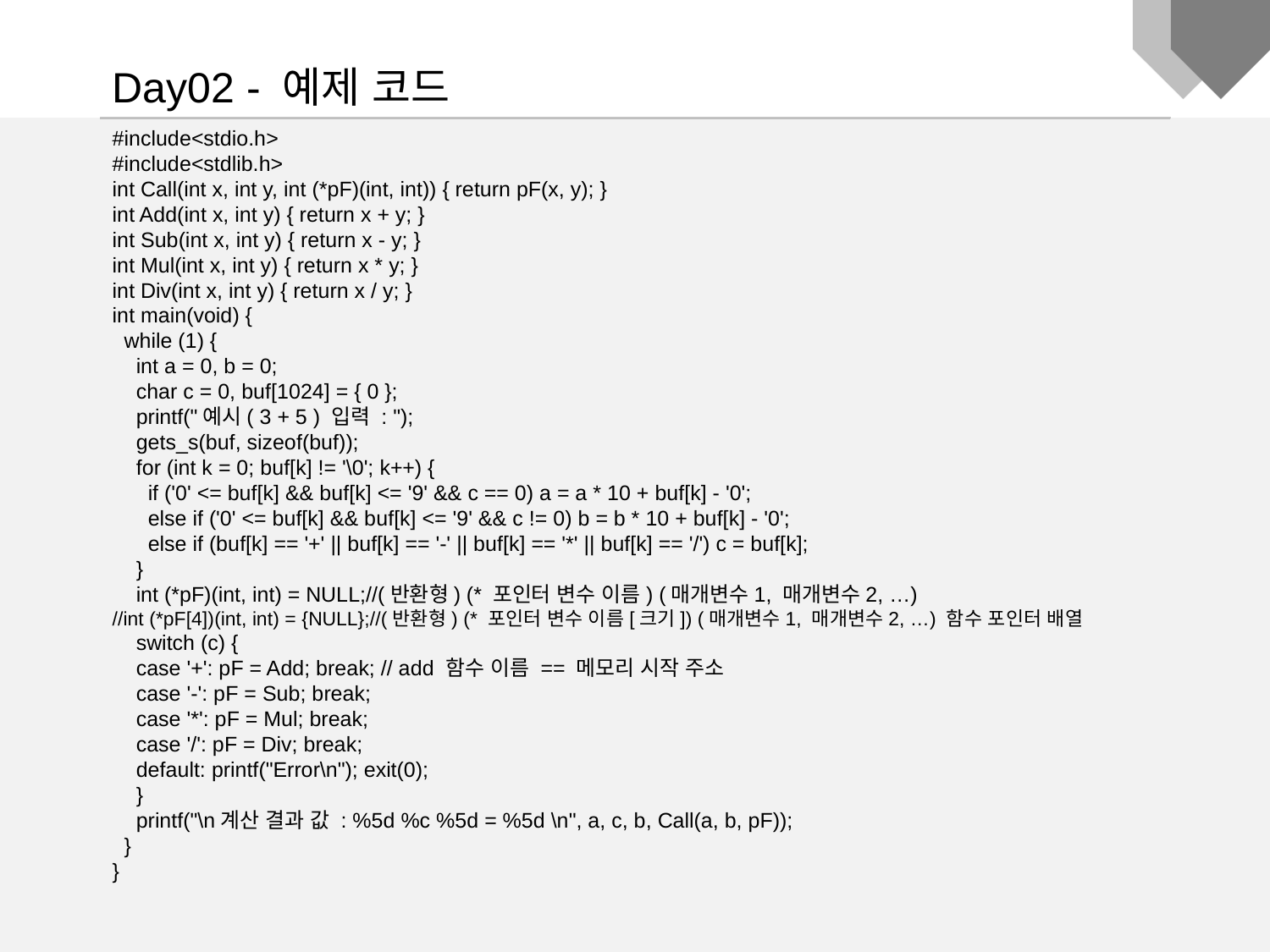

Day02 - 예제 코드
#include<stdio.h>
#include<stdlib.h>
int Call(int x, int y, int (*pF)(int, int)) { return pF(x, y); }
int Add(int x, int y) { return x + y; }
int Sub(int x, int y) { return x - y; }
int Mul(int x, int y) { return x * y; }
int Div(int x, int y) { return x / y; }
int main(void) {
  while (1) {
    int a = 0, b = 0;
    char c = 0, buf[1024] = { 0 };
    printf("예시( 3 + 5 ) 입력 : ");
    gets_s(buf, sizeof(buf));
    for (int k = 0; buf[k] != '\0'; k++) {
      if ('0' <= buf[k] && buf[k] <= '9' && c == 0) a = a * 10 + buf[k] - '0';
      else if ('0' <= buf[k] && buf[k] <= '9' && c != 0) b = b * 10 + buf[k] - '0';
      else if (buf[k] == '+' || buf[k] == '-' || buf[k] == '*' || buf[k] == '/') c = buf[k];
    }
    int (*pF)(int, int) = NULL;//(반환형) (* 포인터 변수 이름) (매개변수1, 매개변수2, …)
//int (*pF[4])(int, int) = {NULL};//(반환형) (* 포인터 변수 이름[크기]) (매개변수1, 매개변수2, …) 함수 포인터 배열
    switch (c) {
    case '+': pF = Add; break; // add 함수 이름 == 메모리 시작 주소
    case '-': pF = Sub; break;
    case '*': pF = Mul; break;
    case '/': pF = Div; break;
    default: printf("Error\n"); exit(0);
    }
    printf("\n계산 결과 값 : %5d %c %5d = %5d \n", a, c, b, Call(a, b, pF));
  }
}